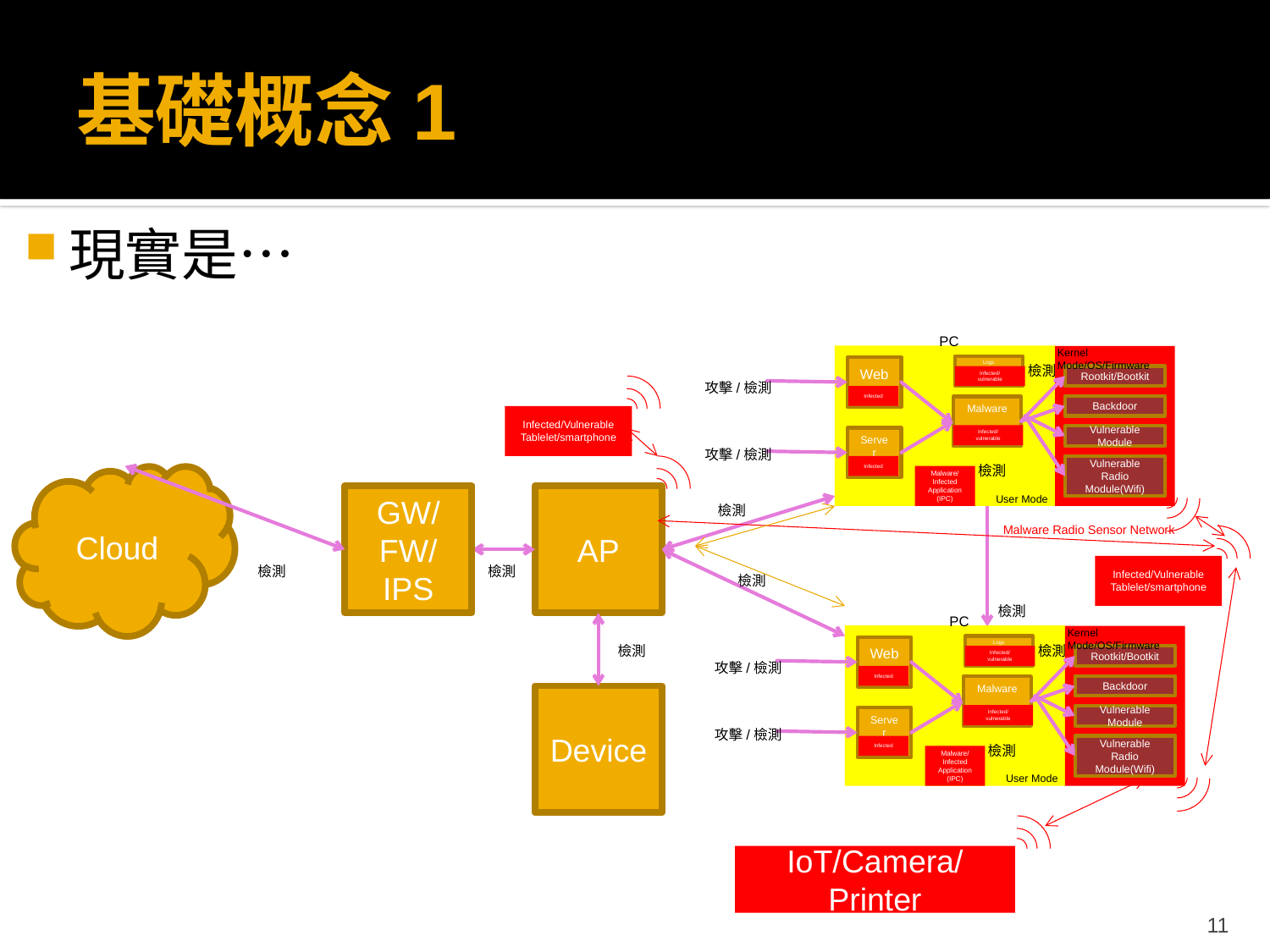

# 基礎概念1
現實是…
PC

Web

攻擊/檢測
Malware

Server

攻擊/檢測
Kernel Mode/OS/Firmware

Logs

檢測
Rootkit/Bootkit
Backdoor
Vulnerable Module
Vulnerable Radio Module(Wifi)
檢測
User Mode
Infected/vulnerable
Infected
Infected/vulnerable
Infected
Malware/
Infected Application
(IPC)

Infected/Vulnerable
Tablelet/smartphone

Cloud
GW/FW/IPS
AP
檢測
Malware Radio Sensor Network

Infected/Vulnerable
Tablelet/smartphone
檢測
檢測
檢測
檢測
PC

Web

攻擊/檢測
Malware

Server

攻擊/檢測
Kernel Mode/OS/Firmware

Logs

檢測
Rootkit/Bootkit
Backdoor
Vulnerable Module
Vulnerable Radio Module(Wifi)
檢測
User Mode
Infected/vulnerable
Infected
Infected/vulnerable
Infected
Malware/
Infected Application
(IPC)

檢測
Device

IoT/Camera/Printer
11